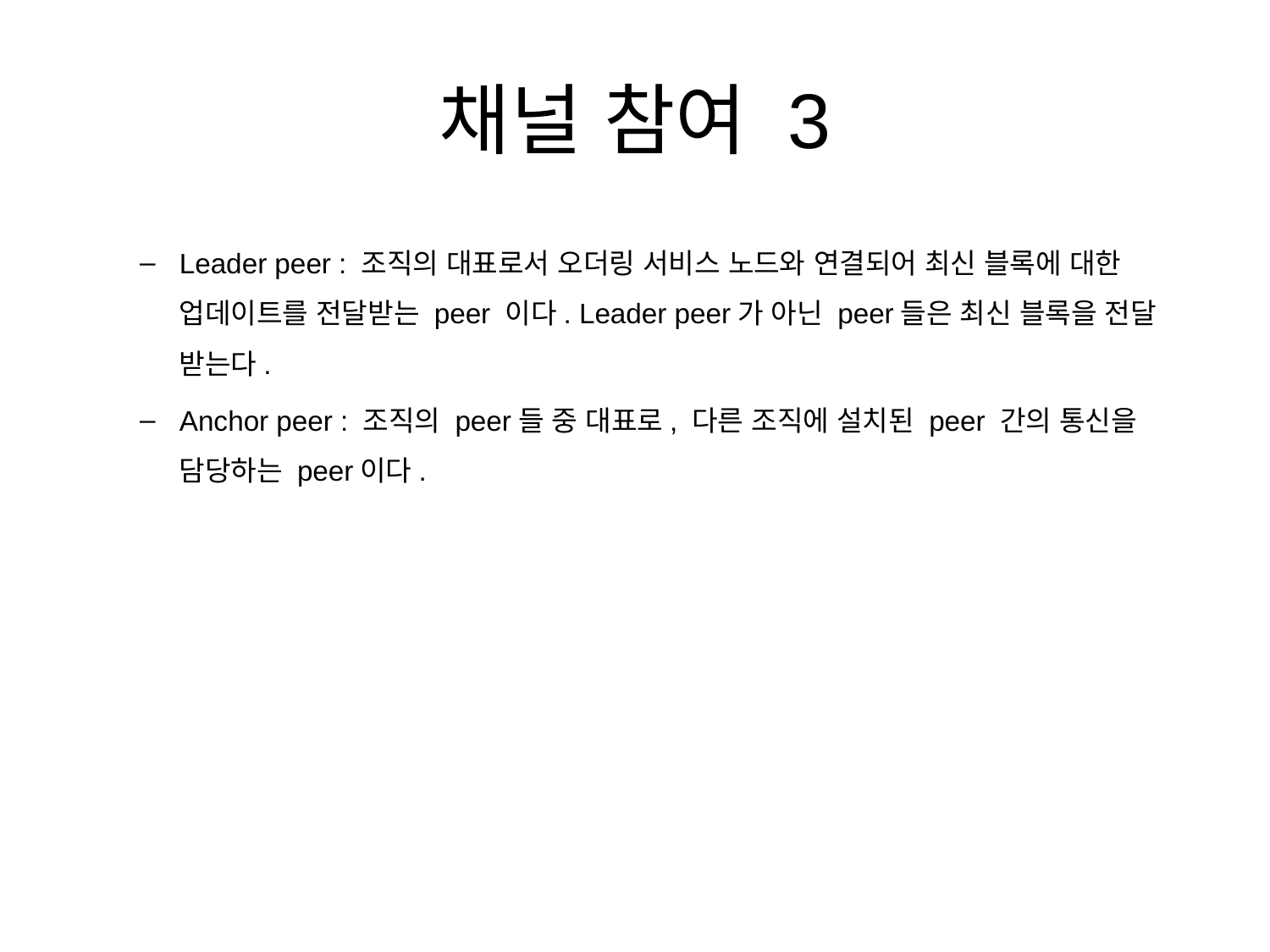

# 채널 참여 3
Leader peer : 조직의 대표로서 오더링 서비스 노드와 연결되어 최신 블록에 대한 업데이트를 전달받는 peer 이다. Leader peer가 아닌 peer들은 최신 블록을 전달 받는다.
Anchor peer : 조직의 peer들 중 대표로, 다른 조직에 설치된 peer 간의 통신을 담당하는 peer이다.